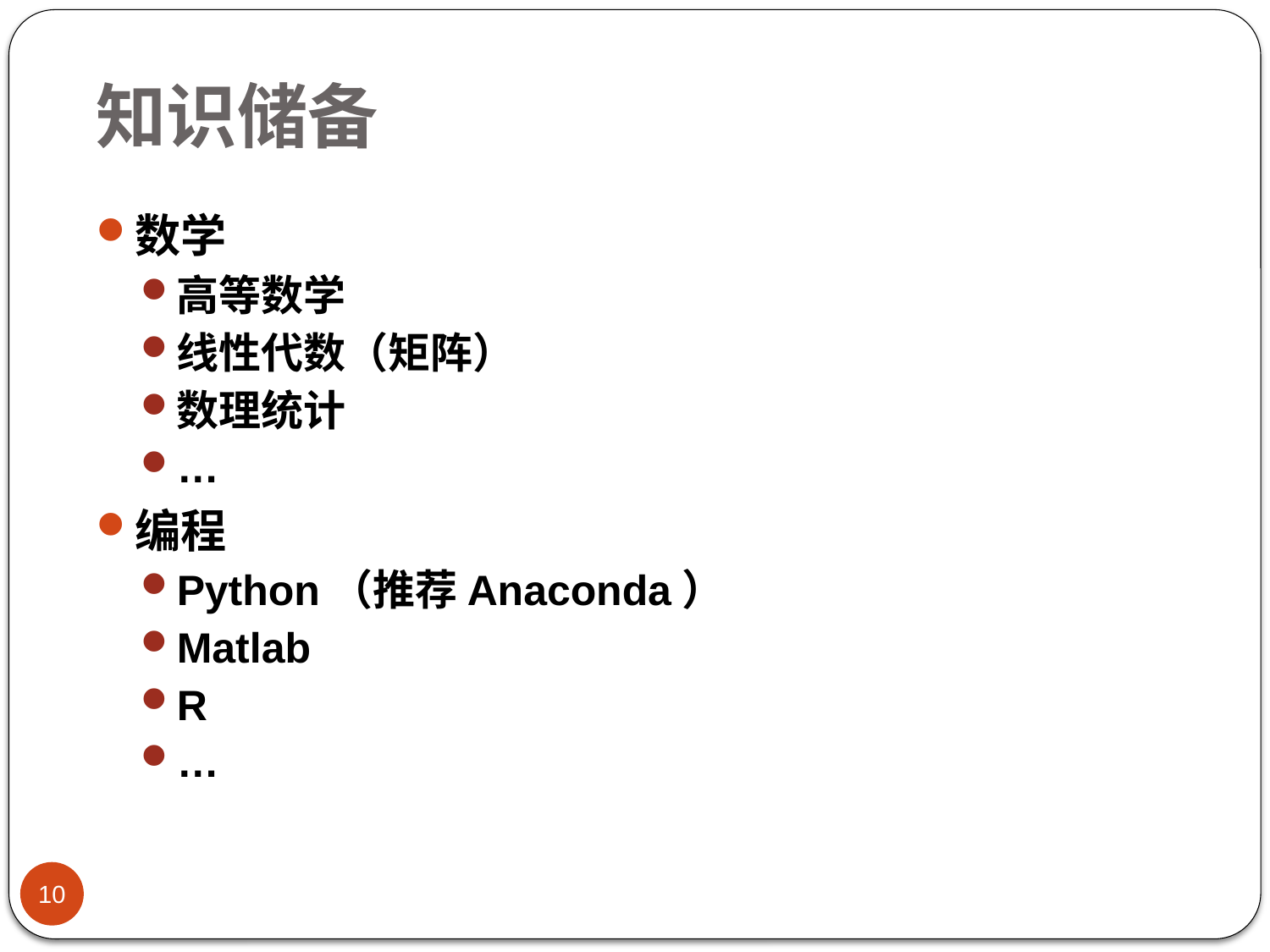

# 知识储备
数学
高等数学
线性代数（矩阵）
数理统计
…
编程
Python（推荐Anaconda）
Matlab
R
…
10